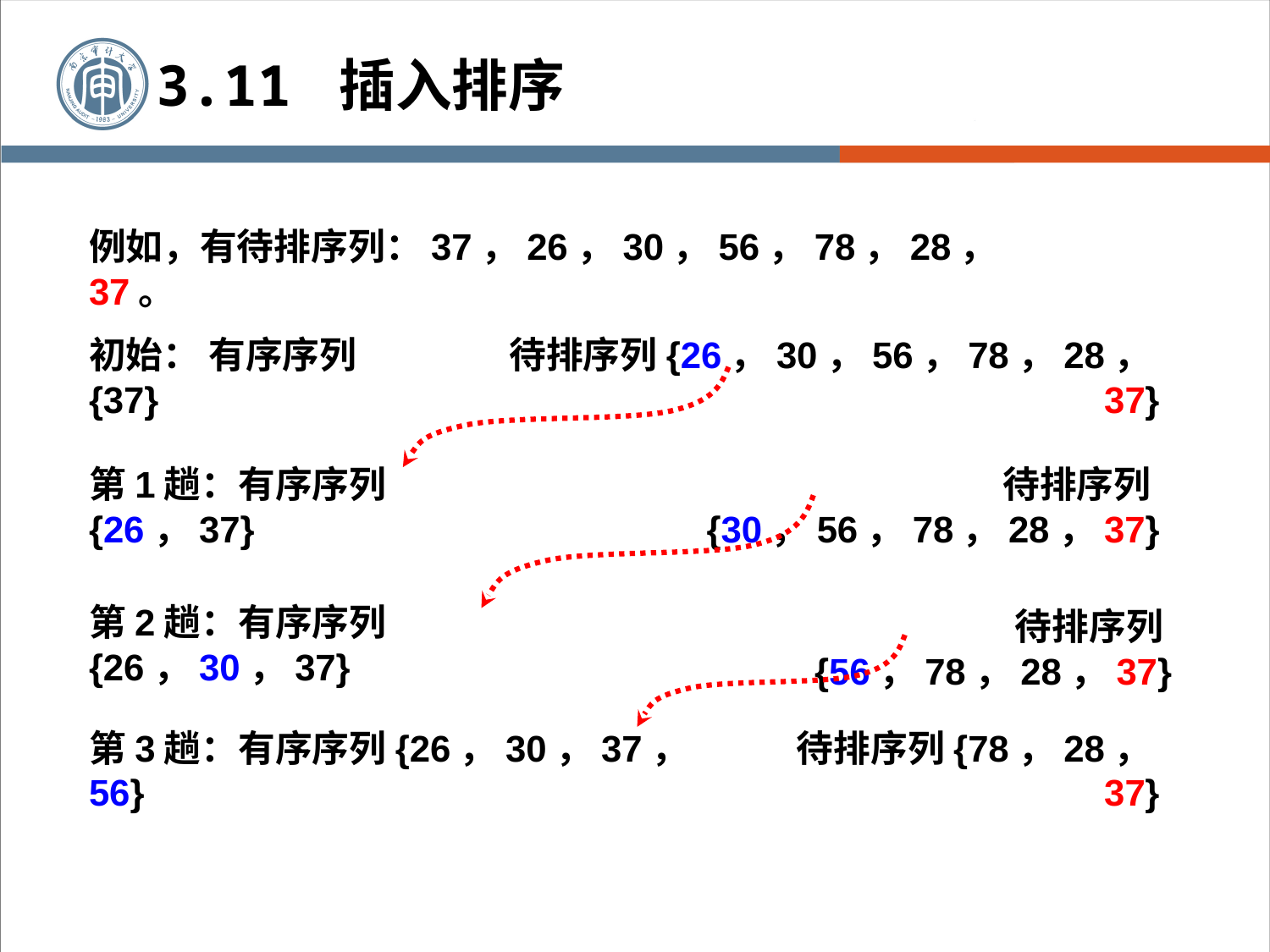

3.11 插入排序
例如，有待排序列：37，26，30，56，78，28，37。
初始： 有序序列{37}
待排序列{26，30，56，78，28，37}

第1趟：有序序列{26，37}
待排序列{30，56，78，28，37}

第2趟：有序序列{26，30，37}
待排序列{56，78，28，37}

第3趟：有序序列{26，30，37，56}
待排序列{78，28，37}